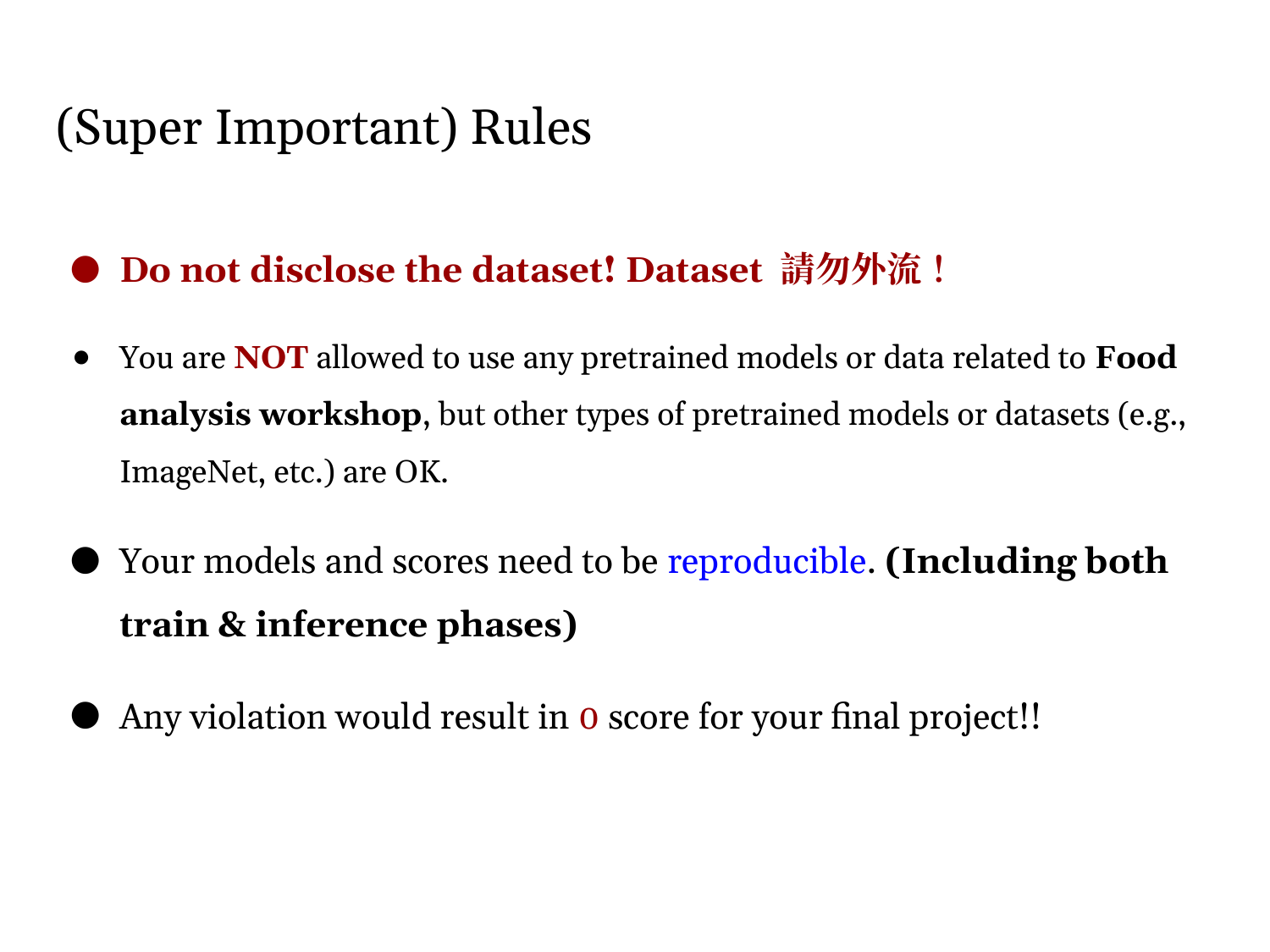

# (Super Important) Rules
Do not disclose the dataset! Dataset 請勿外流！
You are NOT allowed to use any pretrained models or data related to Food analysis workshop, but other types of pretrained models or datasets (e.g., ImageNet, etc.) are OK.
Your models and scores need to be reproducible. (Including both train & inference phases)
Any violation would result in 0 score for your final project!!